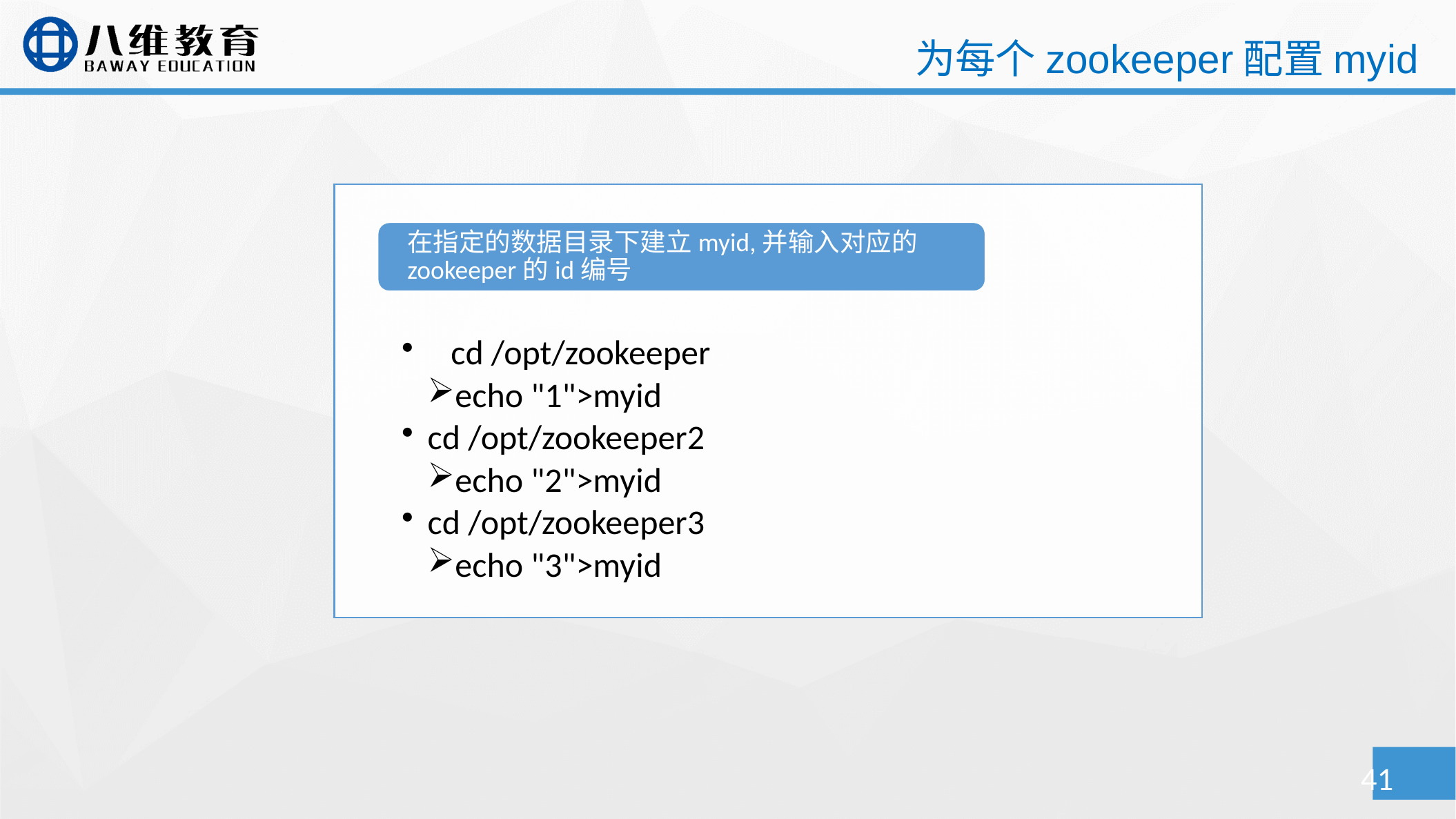

为每个zookeeper配置myid
   cd /opt/zookeeper
echo "1">myid
cd /opt/zookeeper2
echo "2">myid
cd /opt/zookeeper3
echo "3">myid
在指定的数据目录下建立myid,并输入对应的zookeeper的id编号